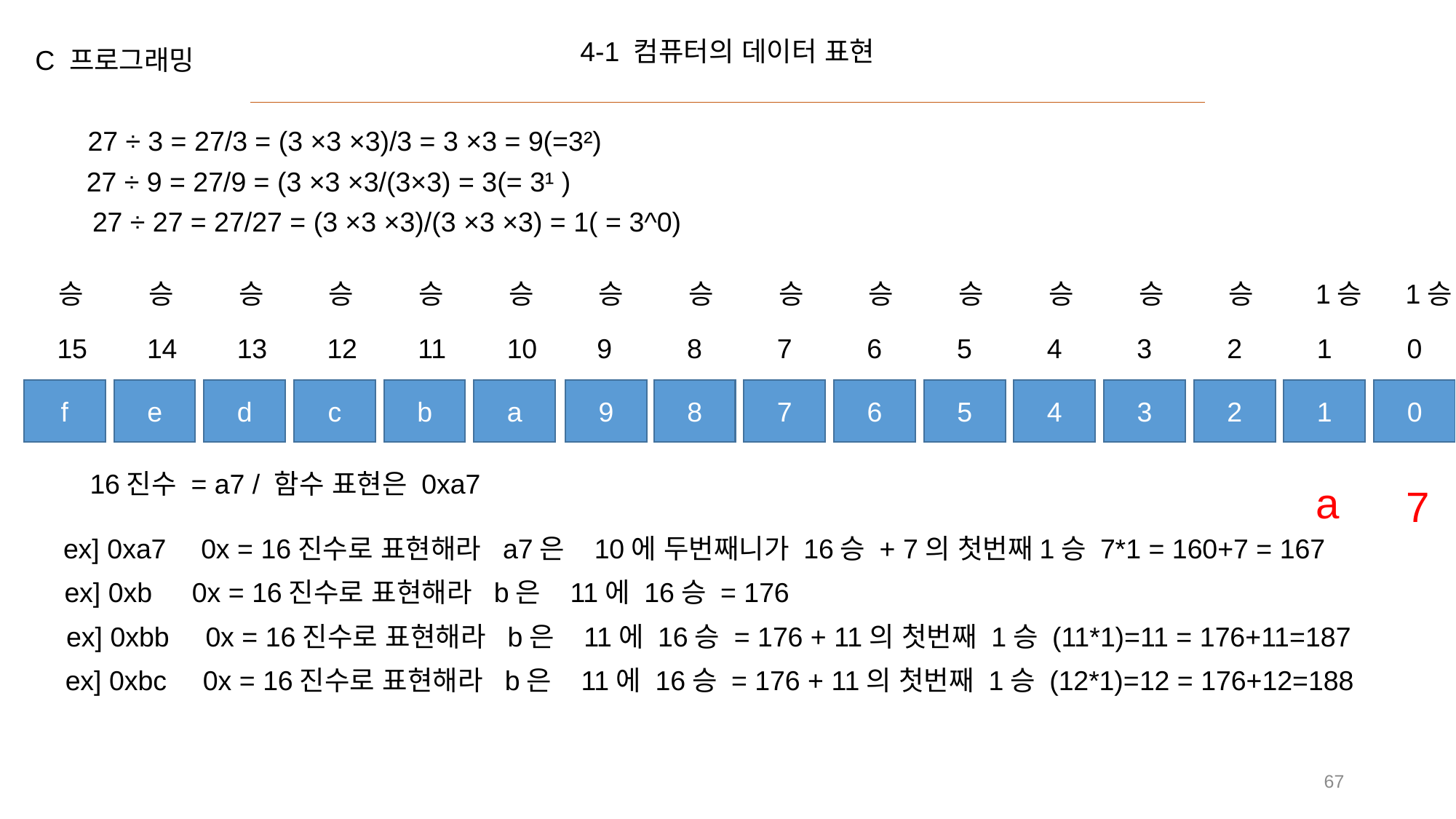

4-1 컴퓨터의 데이터 표현
C 프로그래밍
27 ÷ 3 = 27/3 = (3 ×3 ×3)/3 = 3 ×3 = 9(=3²)
27 ÷ 9 = 27/9 = (3 ×3 ×3/(3×3) = 3(= 3¹ )
27 ÷ 27 = 27/27 = (3 ×3 ×3)/(3 ×3 ×3) = 1( = 3^0)
승
승
승
승
승
승
승
승
승
승
승
승
승
승
1승
1승
15
14
13
12
11
10
9
8
7
6
5
4
3
2
1
0
f
e
d
c
b
a
9
8
7
6
5
4
3
2
1
0
16진수 = a7 / 함수 표현은 0xa7
a
7
ex] 0xa7
0x = 16진수로 표현해라  a7은   10에 두번째니가 16승 + 7의 첫번째1승 7*1 = 160+7 = 167
0x = 16진수로 표현해라  b은   11에 16승 = 176
ex] 0xb
0x = 16진수로 표현해라  b은   11에 16승 = 176 + 11의 첫번째 1승 (11*1)=11 = 176+11=187
ex] 0xbb
0x = 16진수로 표현해라  b은   11에 16승 = 176 + 11의 첫번째 1승 (12*1)=12 = 176+12=188
ex] 0xbc
67